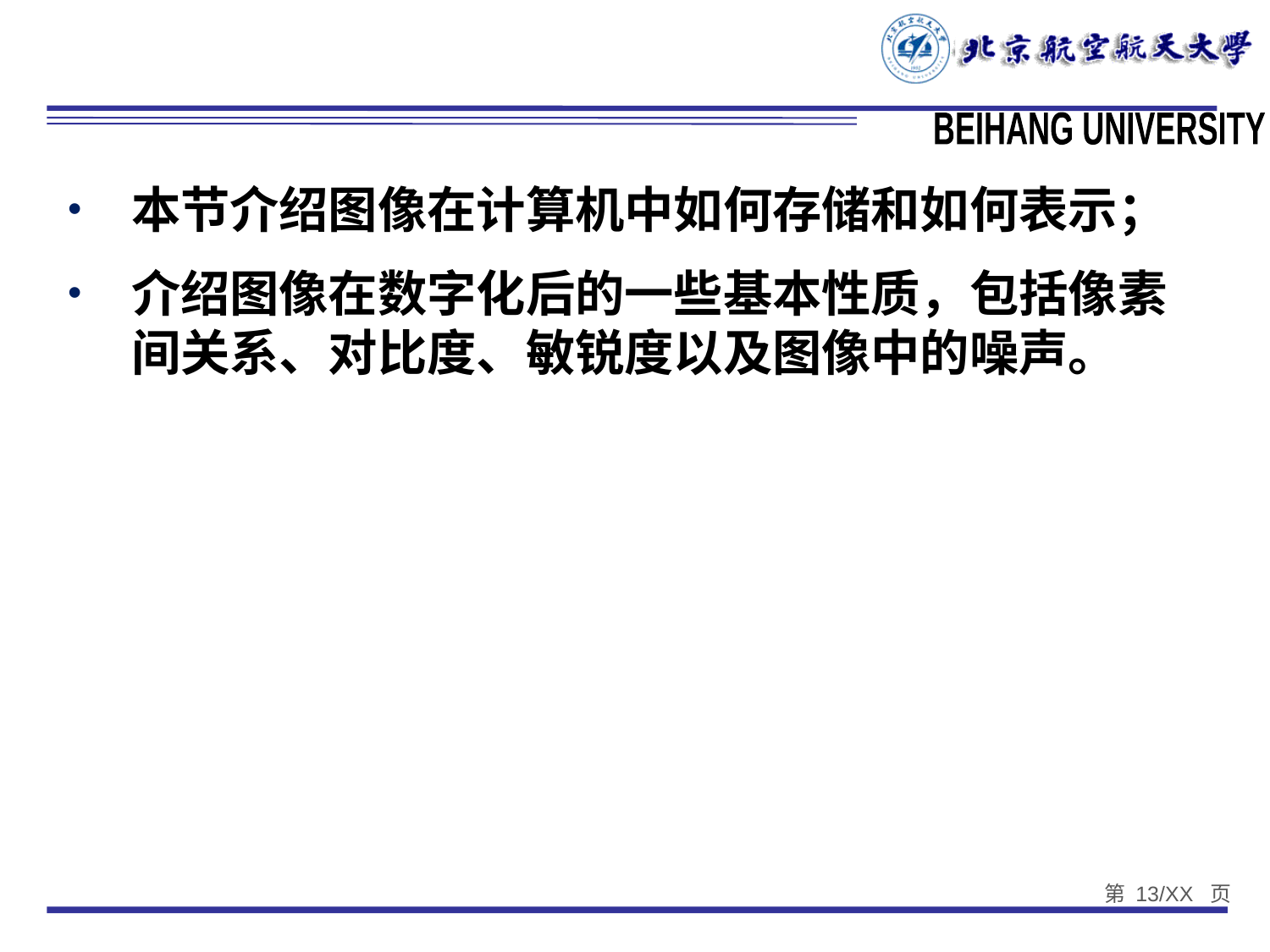

#
本节介绍图像在计算机中如何存储和如何表示；
介绍图像在数字化后的一些基本性质，包括像素间关系、对比度、敏锐度以及图像中的噪声。